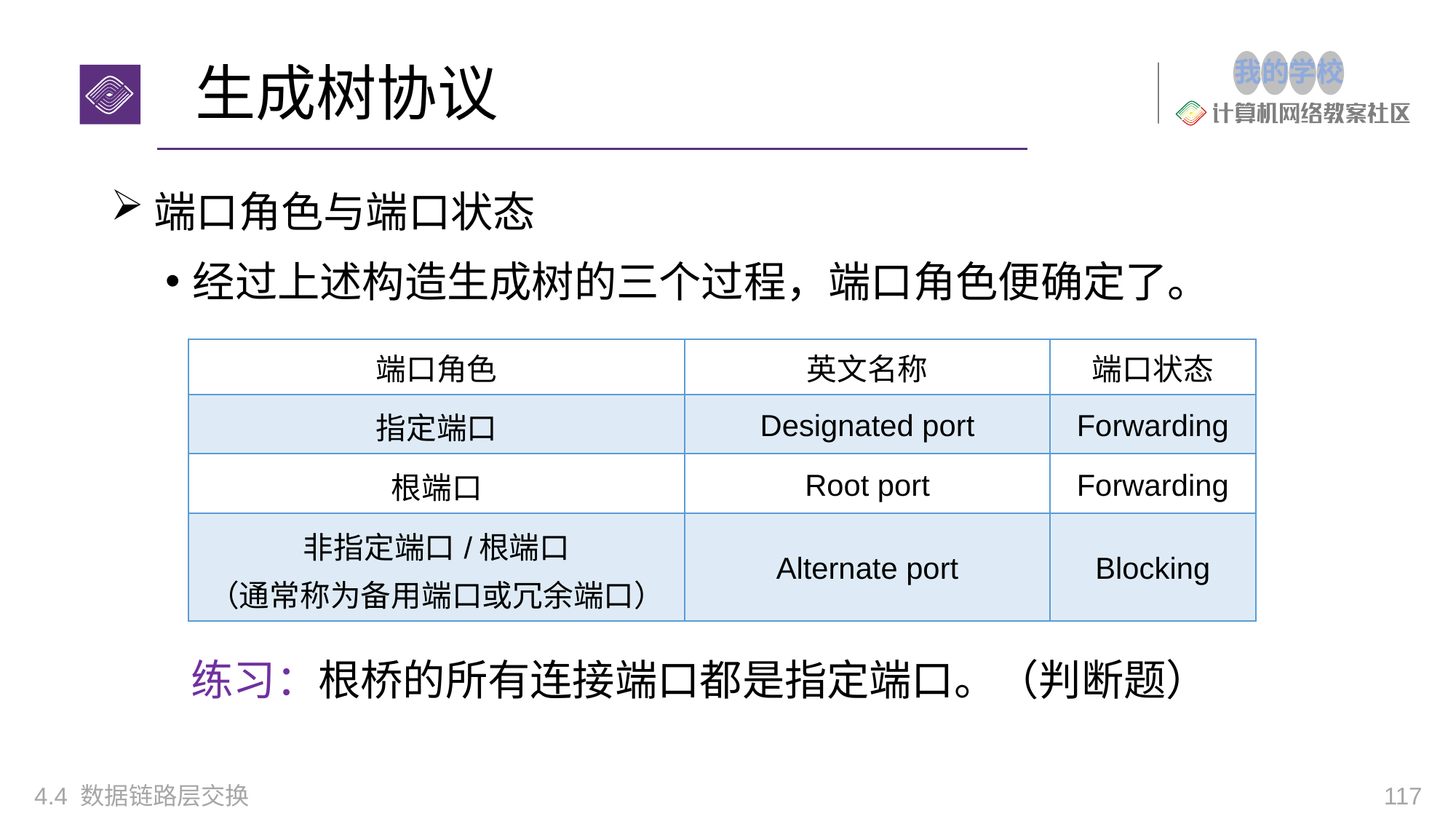

# 生成树协议
端口角色与端口状态
经过上述构造生成树的三个过程，端口角色便确定了。
| 端口角色 | 英文名称 | 端口状态 |
| --- | --- | --- |
| 指定端口 | Designated port | Forwarding |
| 根端口 | Root port | Forwarding |
| 非指定端口/根端口 （通常称为备用端口或冗余端口） | Alternate port | Blocking |
练习：根桥的所有连接端口都是指定端口。（判断题）
4.4 数据链路层交换
117